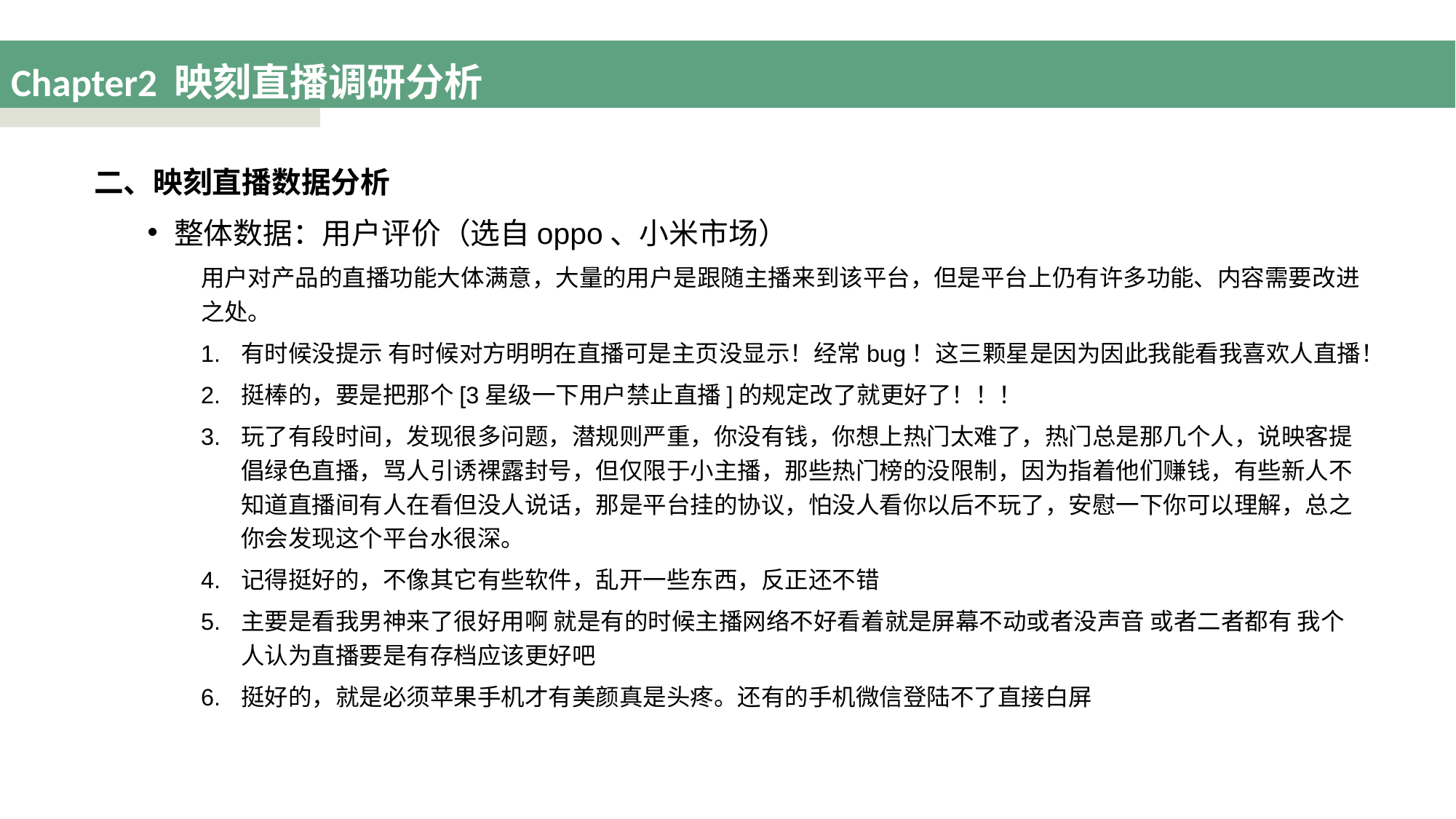

# Chapter2 映刻直播调研分析
二、映刻直播数据分析
整体数据：用户评价（选自oppo、小米市场）
用户对产品的直播功能大体满意，大量的用户是跟随主播来到该平台，但是平台上仍有许多功能、内容需要改进之处。
有时候没提示 有时候对方明明在直播可是主页没显示！经常bug！这三颗星是因为因此我能看我喜欢人直播！
挺棒的，要是把那个[3星级一下用户禁止直播]的规定改了就更好了！！！
玩了有段时间，发现很多问题，潜规则严重，你没有钱，你想上热门太难了，热门总是那几个人，说映客提倡绿色直播，骂人引诱裸露封号，但仅限于小主播，那些热门榜的没限制，因为指着他们赚钱，有些新人不知道直播间有人在看但没人说话，那是平台挂的协议，怕没人看你以后不玩了，安慰一下你可以理解，总之你会发现这个平台水很深。
记得挺好的，不像其它有些软件，乱开一些东西，反正还不错
主要是看我男神来了很好用啊 就是有的时候主播网络不好看着就是屏幕不动或者没声音 或者二者都有 我个人认为直播要是有存档应该更好吧
挺好的，就是必须苹果手机才有美颜真是头疼。还有的手机微信登陆不了直接白屏